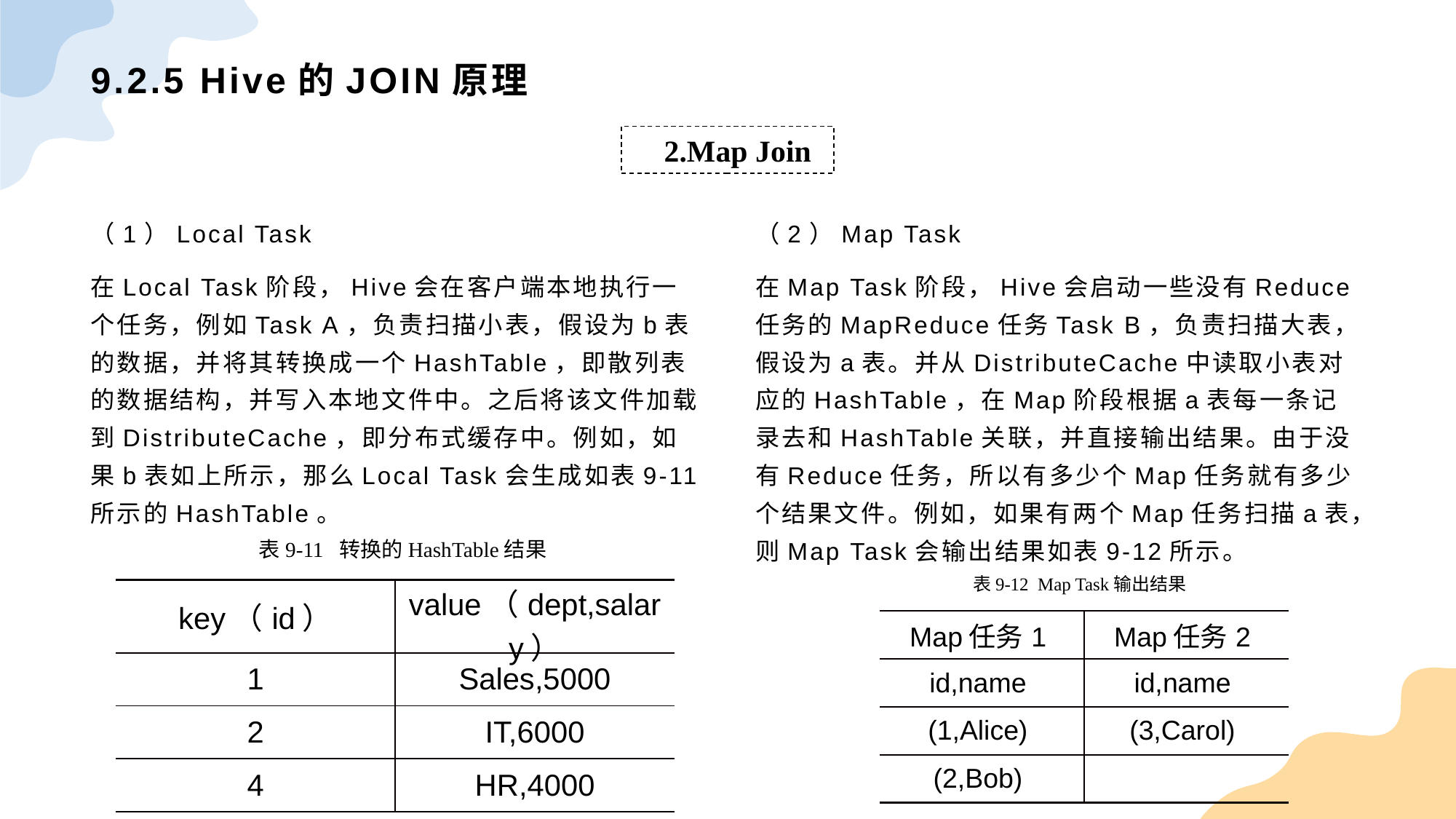

# 9.2.5 Hive的JOIN原理
2.Map Join
（1）Local Task
在Local Task阶段，Hive会在客户端本地执行一个任务，例如Task A，负责扫描小表，假设为b表的数据，并将其转换成一个HashTable，即散列表的数据结构，并写入本地文件中。之后将该文件加载到DistributeCache，即分布式缓存中。例如，如果b表如上所示，那么Local Task会生成如表9-11所示的HashTable。
（2）Map Task
在Map Task阶段，Hive会启动一些没有Reduce任务的MapReduce任务Task B，负责扫描大表，假设为a表。并从DistributeCache中读取小表对应的HashTable，在Map阶段根据a表每一条记录去和HashTable关联，并直接输出结果。由于没有Reduce任务，所以有多少个Map任务就有多少个结果文件。例如，如果有两个Map任务扫描a表，则Map Task会输出结果如表9-12所示。
表9-11  转换的HashTable结果
表9-12  Map Task输出结果
| key（id） | value（dept,salary） |
| --- | --- |
| 1 | Sales,5000 |
| 2 | IT,6000 |
| 4 | HR,4000 |
| Map任务1 | Map任务2 |
| --- | --- |
| id,name | id,name |
| (1,Alice) | (3,Carol) |
| (2,Bob) |  |